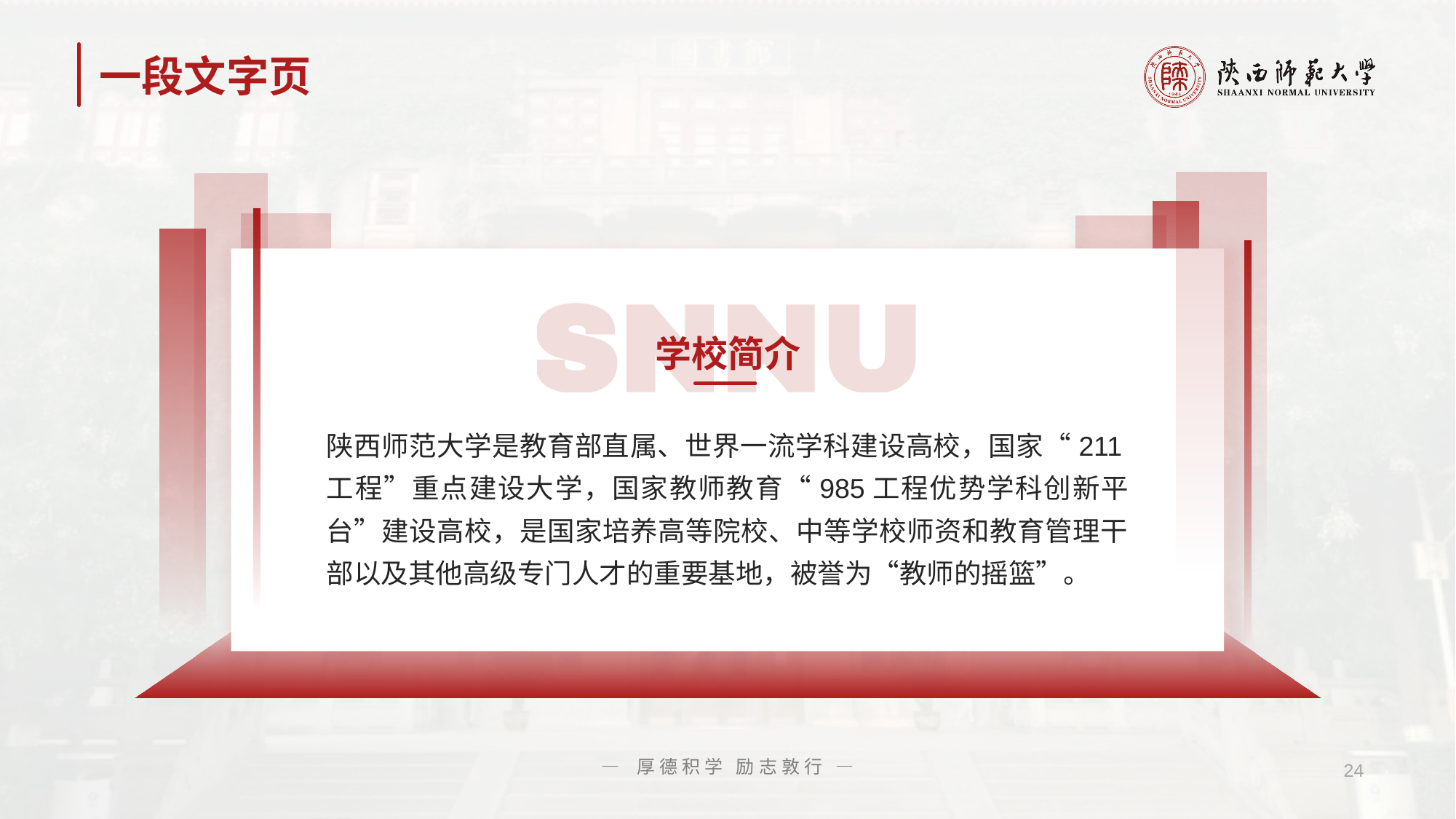

# 一段文字页

SNNU
学校简介
陕西师范大学是教育部直属、世界一流学科建设高校，国家“211工程”重点建设大学，国家教师教育“985工程优势学科创新平台”建设高校，是国家培养高等院校、中等学校师资和教育管理干部以及其他高级专门人才的重要基地，被誉为“教师的摇篮”。

— 厚德积学 励志敦行 —
24